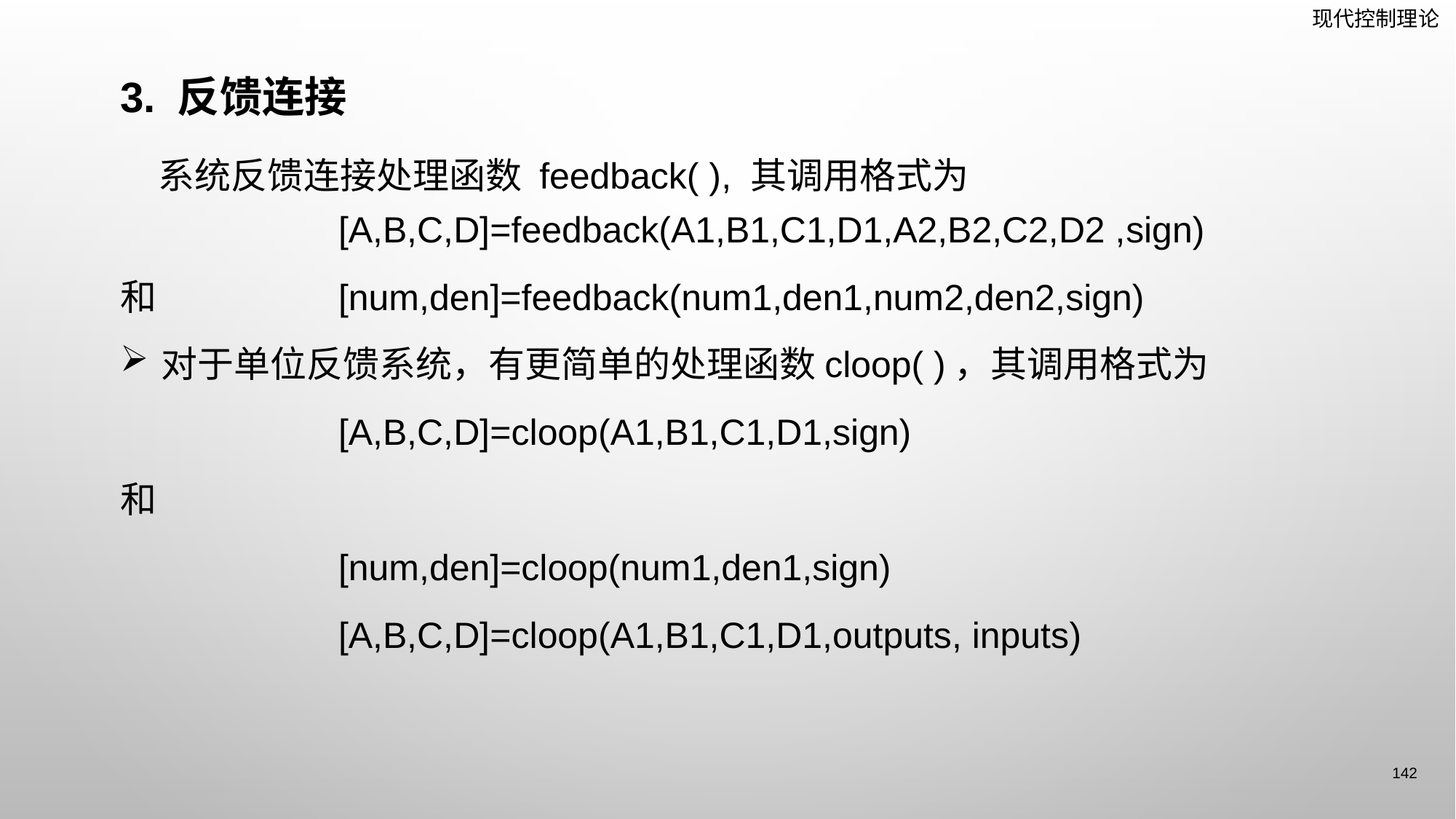

3. 反馈连接
   系统反馈连接处理函数 feedback( ), 其调用格式为						[A,B,C,D]=feedback(A1,B1,C1,D1,A2,B2,C2,D2 ,sign)
和   		[num,den]=feedback(num1,den1,num2,den2,sign)
对于单位反馈系统，有更简单的处理函数cloop( )，其调用格式为
		[A,B,C,D]=cloop(A1,B1,C1,D1,sign)
和
		[num,den]=cloop(num1,den1,sign)
  		[A,B,C,D]=cloop(A1,B1,C1,D1,outputs, inputs)
142